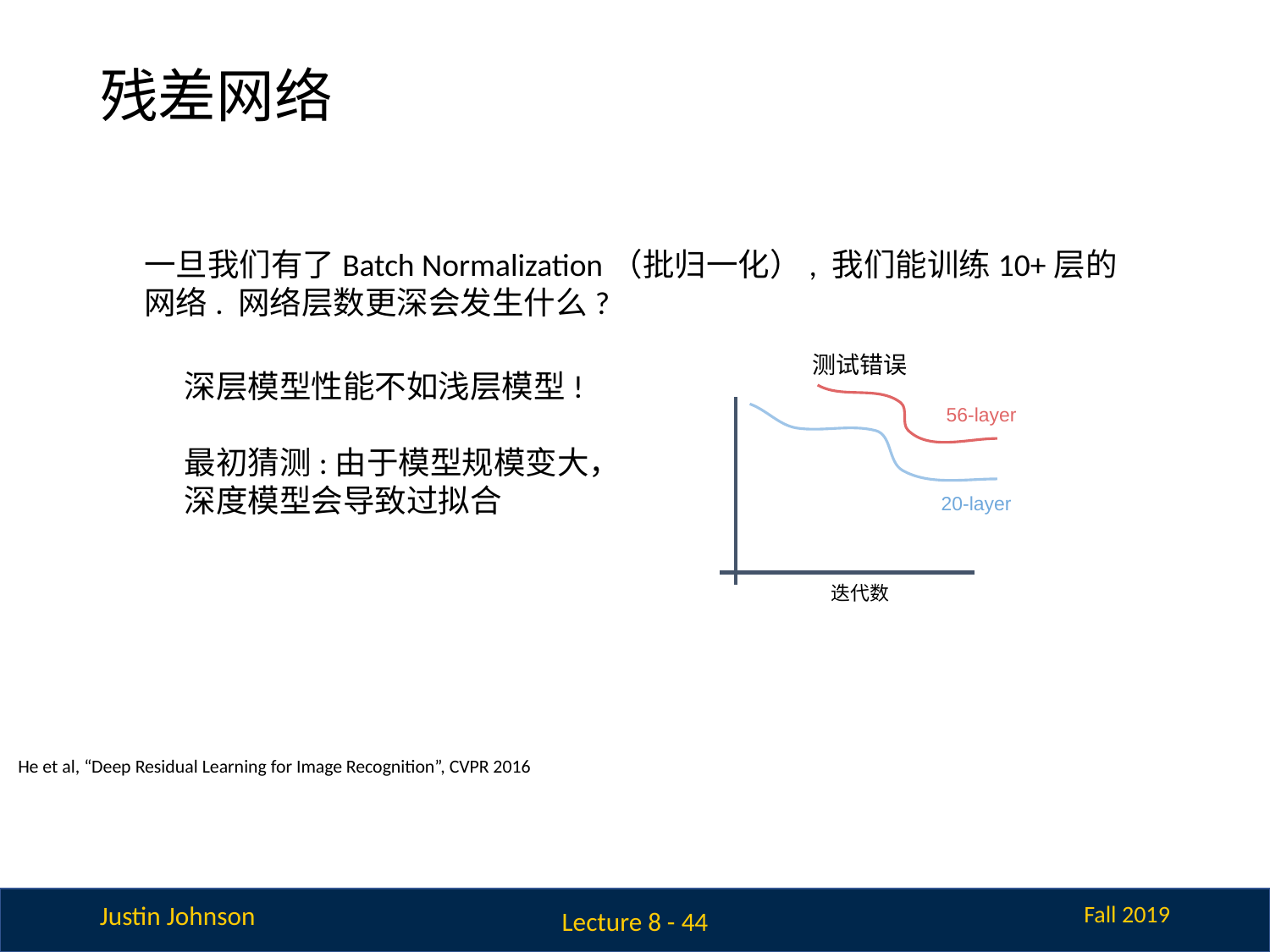

# 残差网络
一旦我们有了Batch Normalization（批归一化）, 我们能训练10+层的网络. 网络层数更深会发生什么?
测试错误
深层模型性能不如浅层模型!

最初猜测:由于模型规模变大，深度模型会导致过拟合

56-layer

20-layer
迭代数
He et al, “Deep Residual Learning for Image Recognition”, CVPR 2016
Lecture 8 - 44